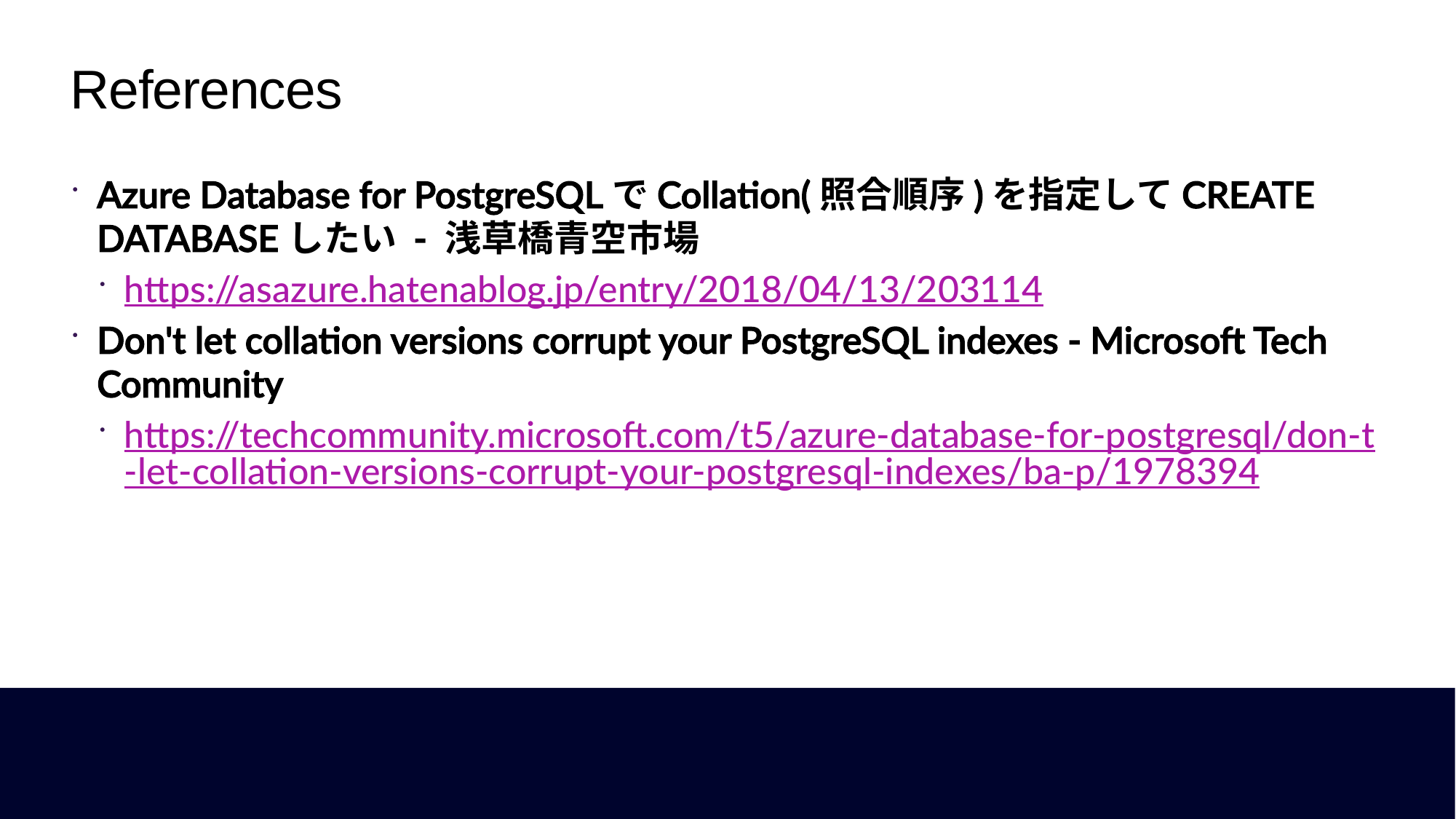

# References
Azure Database for PostgreSQLでCollation(照合順序)を指定してCREATE DATABASEしたい - 浅草橋青空市場
https://asazure.hatenablog.jp/entry/2018/04/13/203114
Don't let collation versions corrupt your PostgreSQL indexes - Microsoft Tech Community
https://techcommunity.microsoft.com/t5/azure-database-for-postgresql/don-t-let-collation-versions-corrupt-your-postgresql-indexes/ba-p/1978394